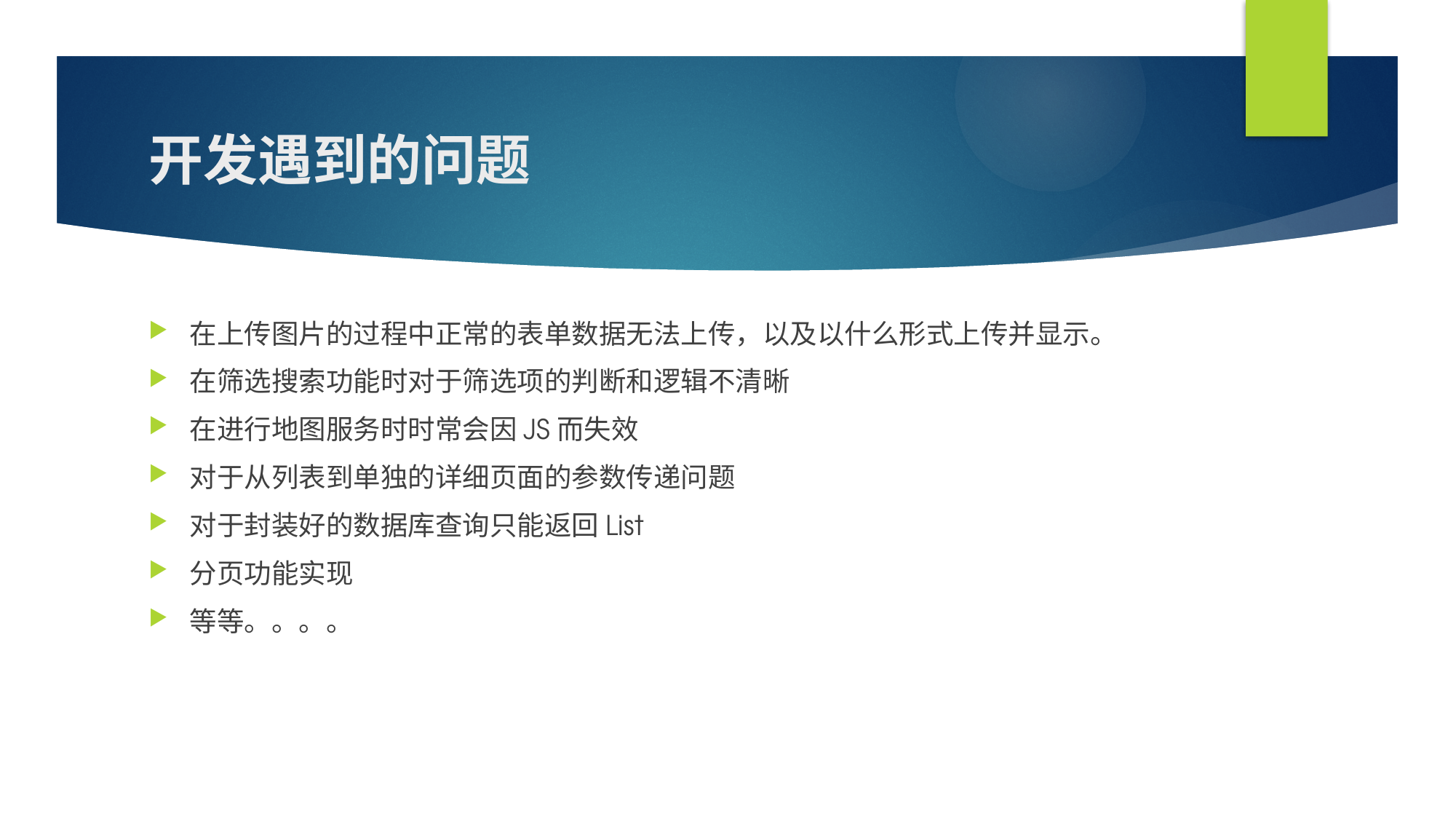

# 开发遇到的问题
在上传图片的过程中正常的表单数据无法上传，以及以什么形式上传并显示。
在筛选搜索功能时对于筛选项的判断和逻辑不清晰
在进行地图服务时时常会因JS而失效
对于从列表到单独的详细页面的参数传递问题
对于封装好的数据库查询只能返回List
分页功能实现
等等。。。。